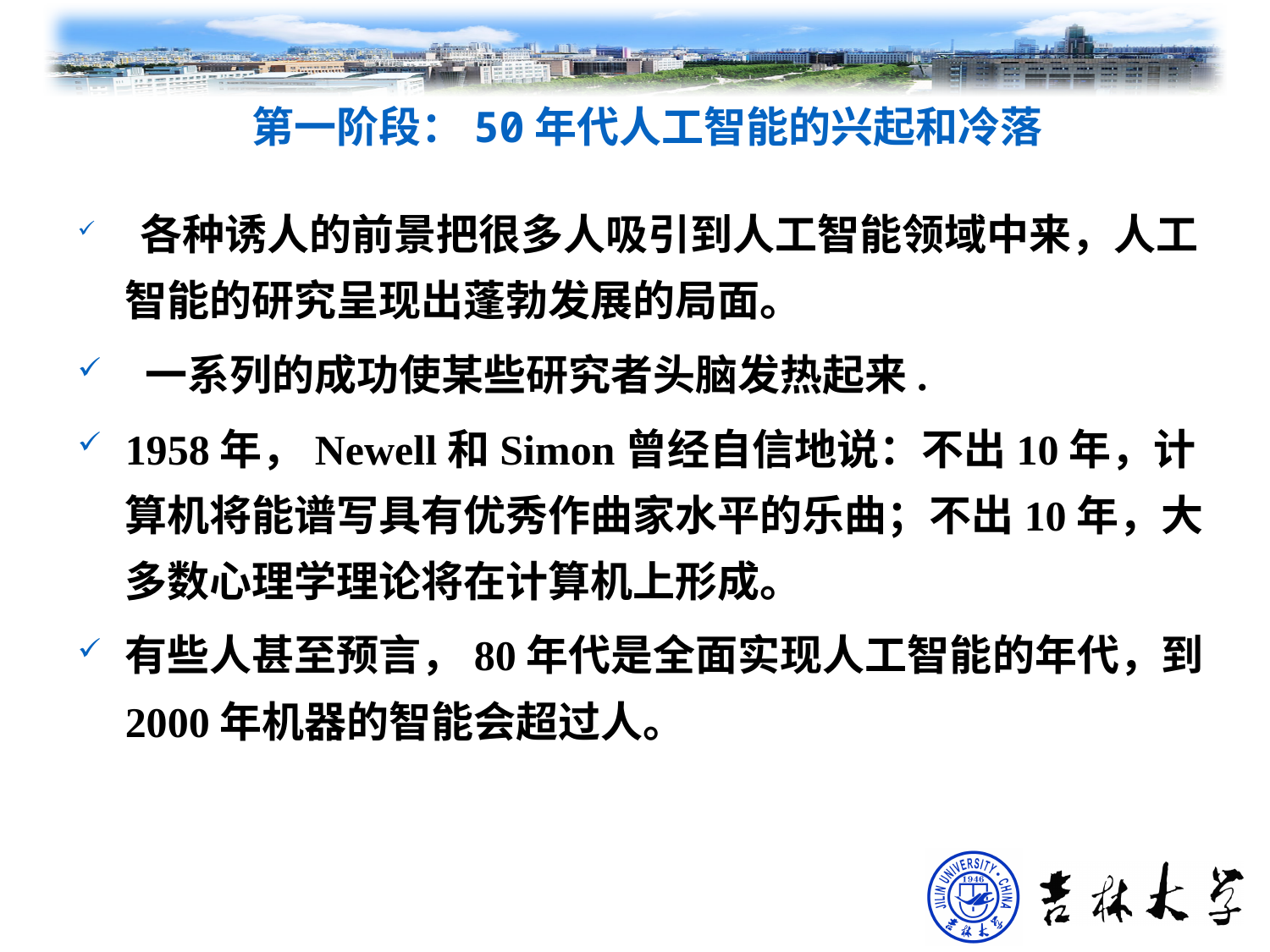

第一阶段：50年代人工智能的兴起和冷落
 各种诱人的前景把很多人吸引到人工智能领域中来，人工智能的研究呈现出蓬勃发展的局面。
 一系列的成功使某些研究者头脑发热起来.
1958年，Newell和Simon曾经自信地说：不出10年，计算机将能谱写具有优秀作曲家水平的乐曲；不出10年，大多数心理学理论将在计算机上形成。
有些人甚至预言，80年代是全面实现人工智能的年代，到2000年机器的智能会超过人。